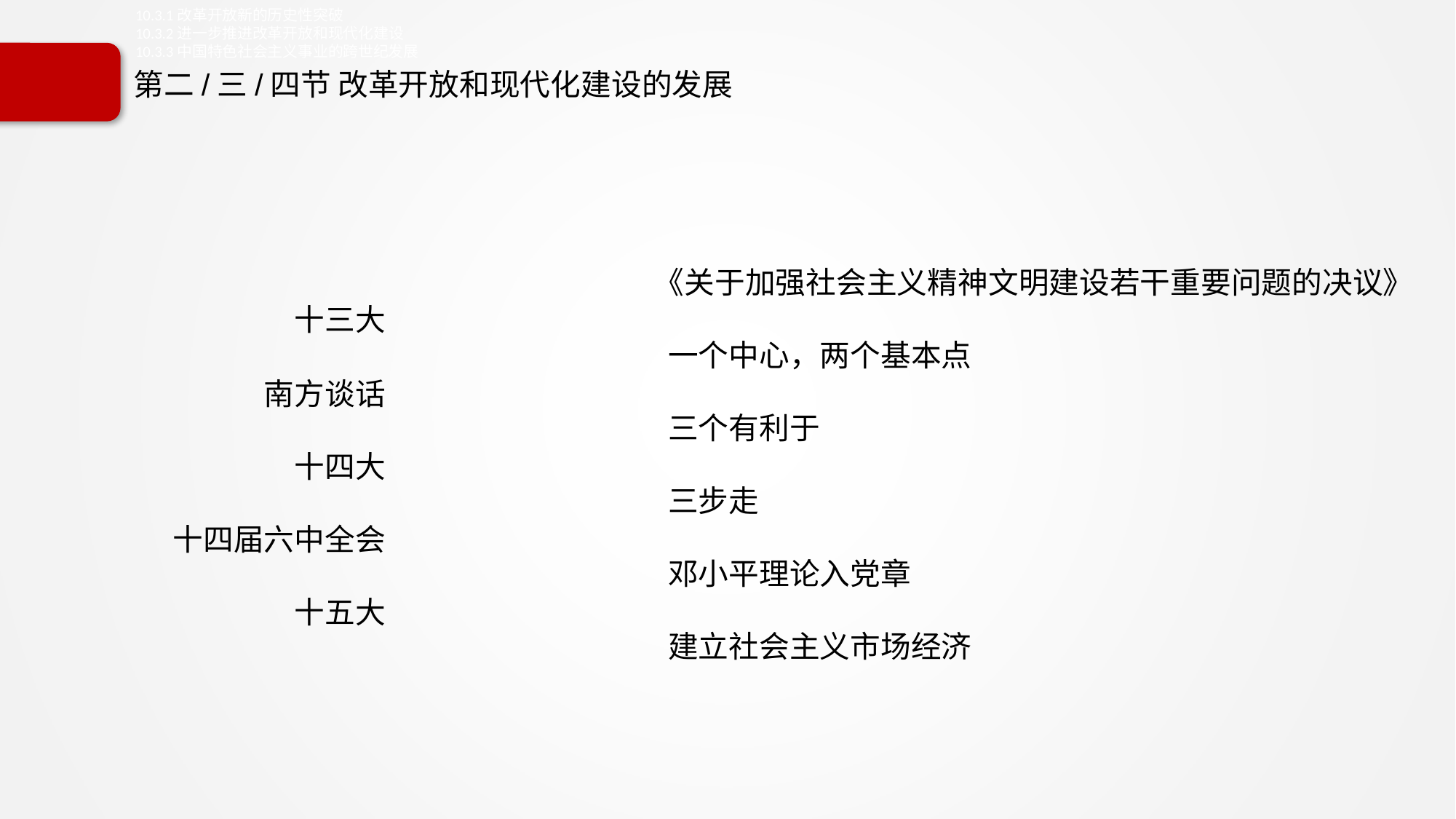

10.3.1改革开放新的历史性突破
10.3.2进一步推进改革开放和现代化建设
10.3.3中国特色社会主义事业的跨世纪发展

# 第二/三/四节 改革开放和现代化建设的发展

《关于加强社会主义精神文明建设若干重要问题的决议》

 一个中心，两个基本点

 三个有利于

 三步走

 邓小平理论入党章

 建立社会主义市场经济

  十三大

   南方谈话

    十四大

十四届六中全会

    十五大